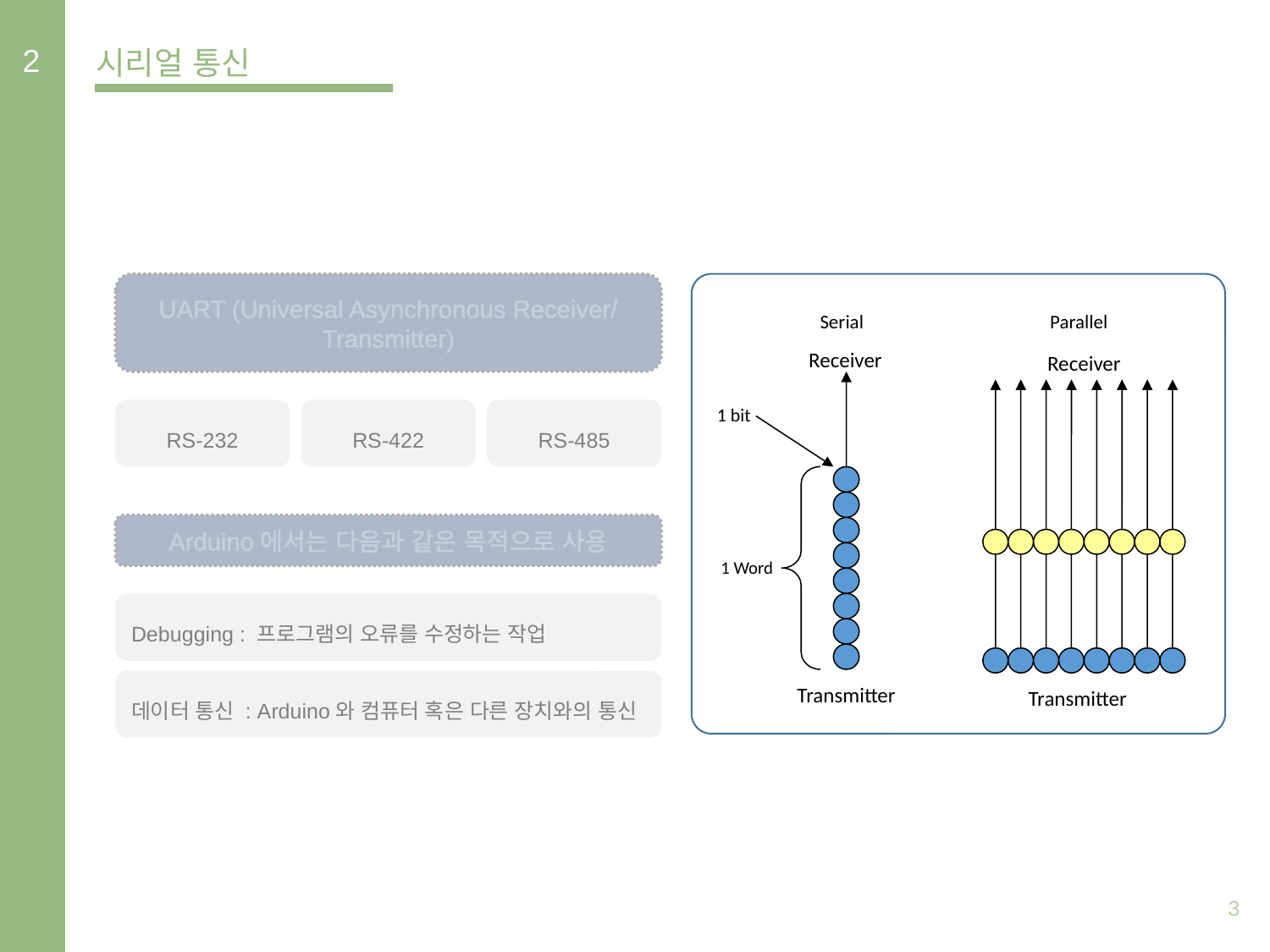

2
시리얼 통신
UART (Universal Asynchronous Receiver/Transmitter)

Serial
Parallel
Receiver

1 bit

Transmitter
Receiver

Transmitter
1 Word
RS-232
RS-422
RS-485
Arduino에서는 다음과 같은 목적으로 사용
Debugging : 프로그램의 오류를 수정하는 작업
데이터 통신 : Arduino와 컴퓨터 혹은 다른 장치와의 통신
3